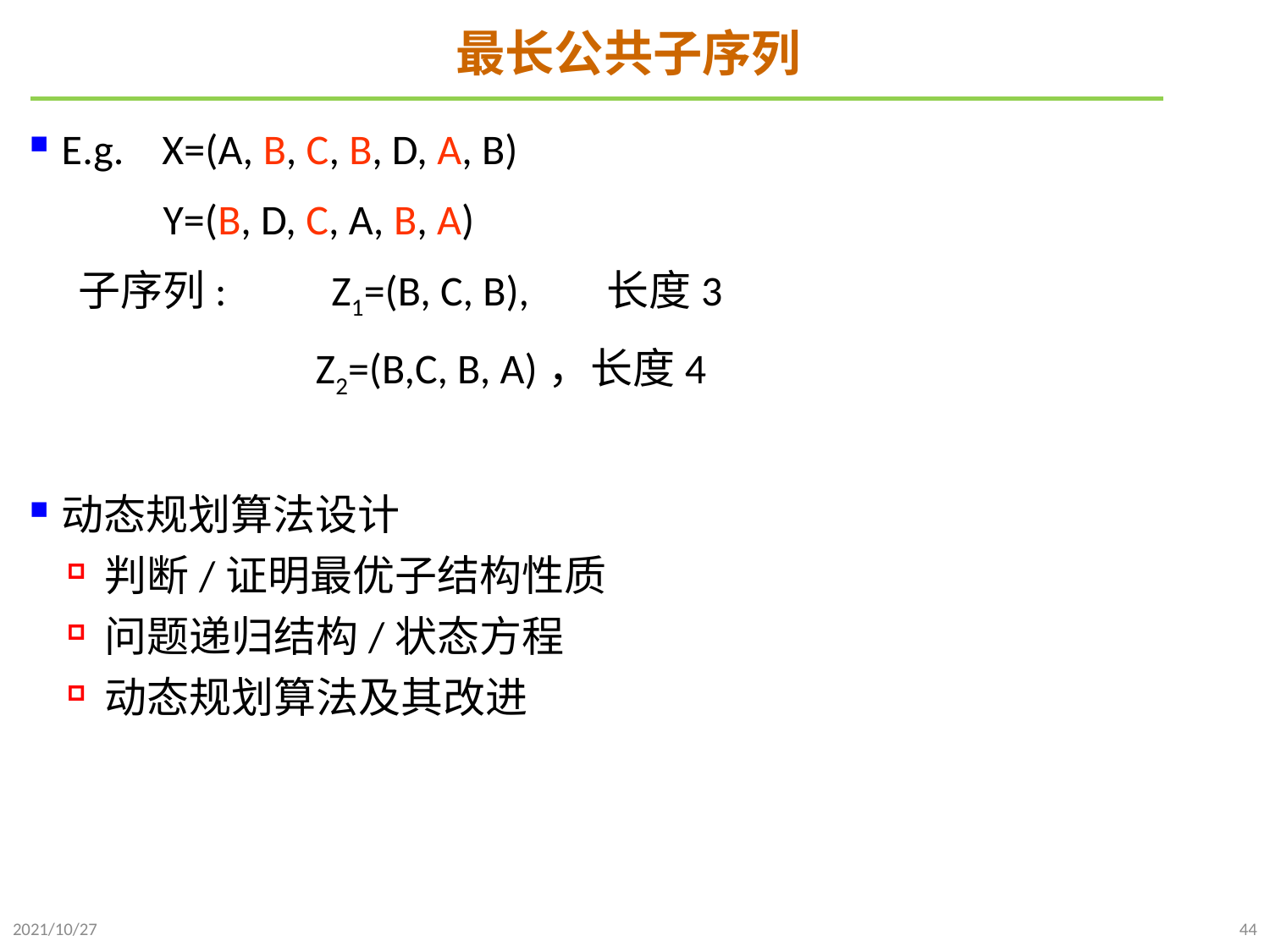

# 最长公共子序列
E.g.    X=(A, B, C, B, D, A, B)
              Y=(B, D, C, A, B, A)
    子序列:           Z1=(B, C, B),       长度3
                              Z2=(B,C, B, A)，长度4

动态规划算法设计
判断/证明最优子结构性质
问题递归结构/状态方程
动态规划算法及其改进

2021/10/27
44